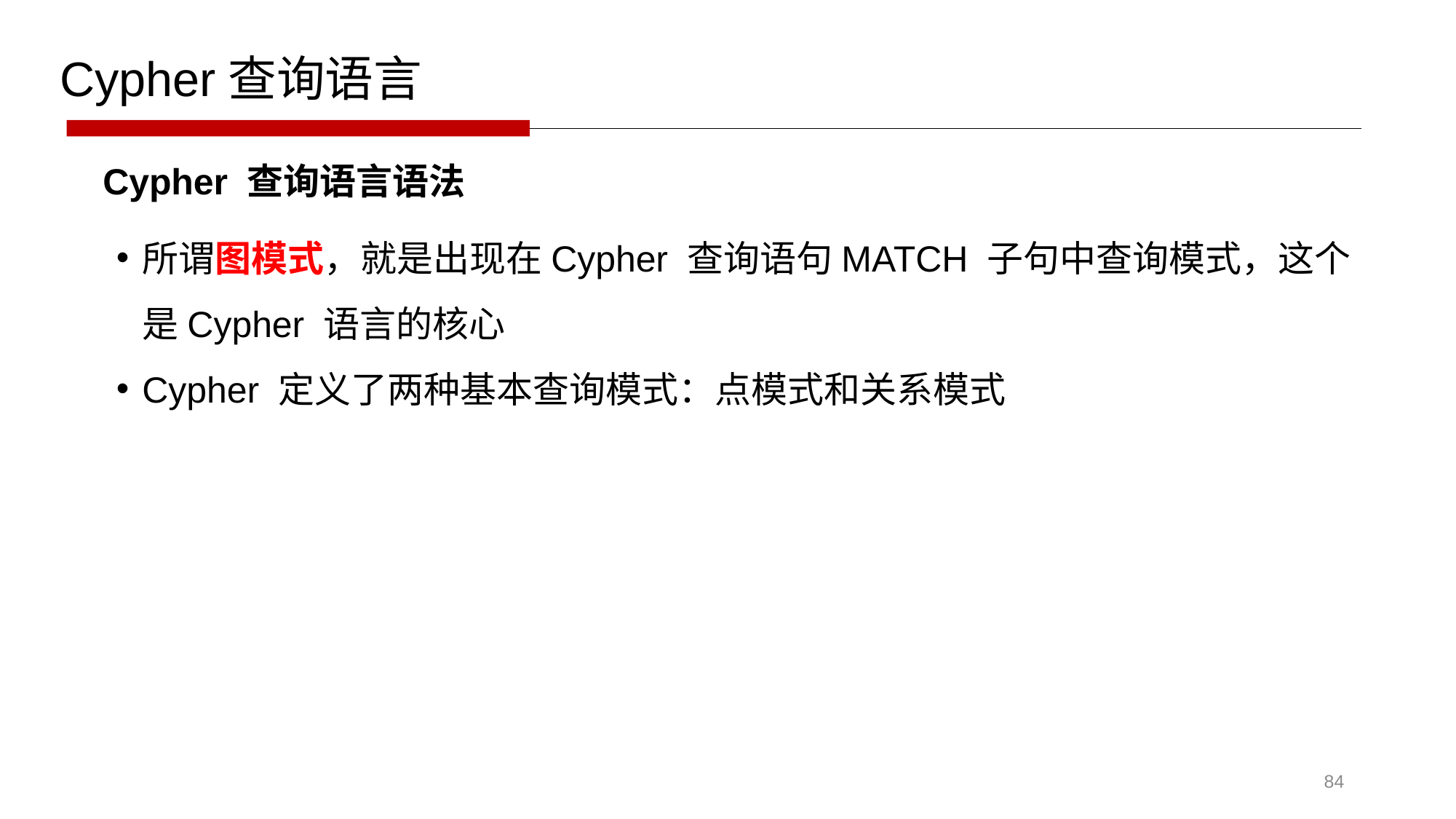

Cypher查询语言

Cypher 查询语言语法
所谓图模式，就是出现在Cypher 查询语句MATCH 子句中查询模式，这个是Cypher 语言的核心
Cypher 定义了两种基本查询模式：点模式和关系模式

84